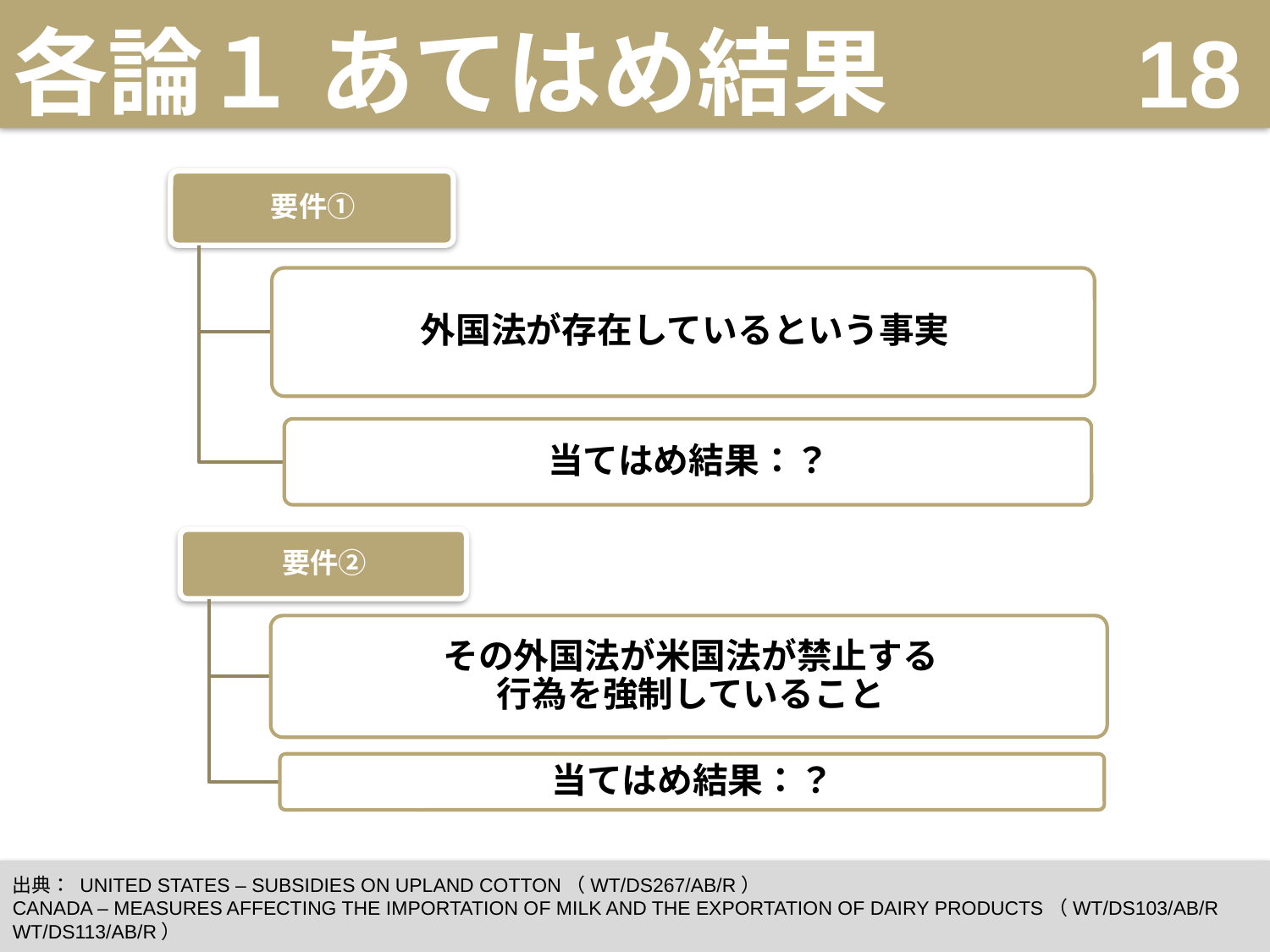

# 各論１ あてはめ結果
18
要件①
外国法が存在しているという事実
当てはめ結果：？
要件②
その外国法が米国法が禁止する
行為を強制していること
当てはめ結果：？
出典： UNITED STATES – SUBSIDIES ON UPLAND COTTON（WT/DS267/AB/R）
CANADA – MEASURES AFFECTING THE IMPORTATION OF MILK AND THE EXPORTATION OF DAIRY PRODUCTS（WT/DS103/AB/R WT/DS113/AB/R）